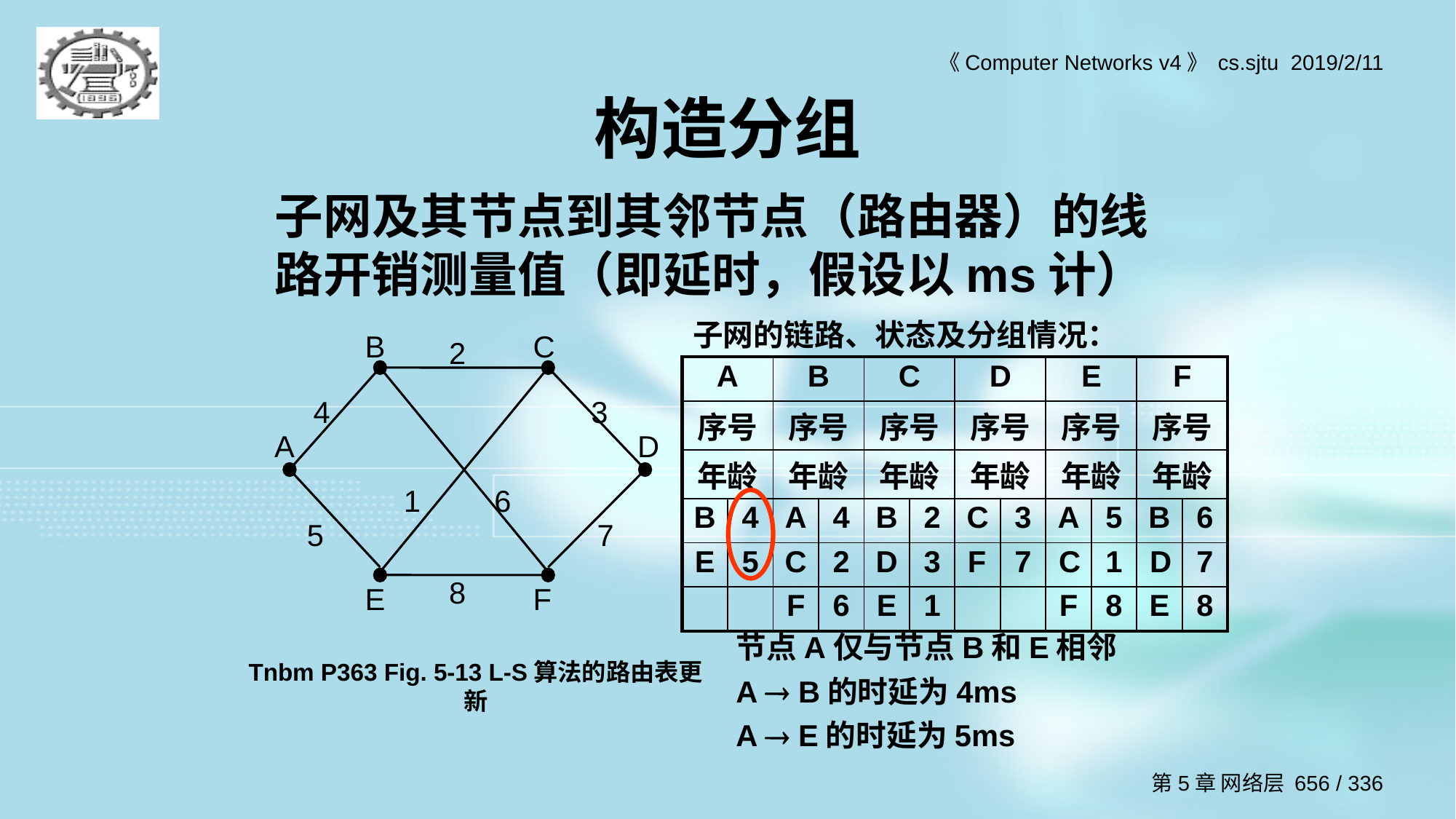

# 构造分组
子网及其节点到其邻节点（路由器）的线路开销测量值（即延时，假设以ms计）
子网的链路、状态及分组情况：
B
C
2

4
3
A
D

1
6
5
7

8

E

F
| A |  | B |  | C |  | D |  | E |  | F |  |
| --- | --- | --- | --- | --- | --- | --- | --- | --- | --- | --- | --- |
| 序号 |  | 序号 |  | 序号 |  | 序号 |  | 序号 |  | 序号 |  |
| 年龄 |  | 年龄 |  | 年龄 |  | 年龄 |  | 年龄 |  | 年龄 |  |
| B | 4 | A | 4 | B | 2 | C | 3 | A | 5 | B | 6 |
| E | 5 | C | 2 | D | 3 | F | 7 | C | 1 | D | 7 |
|  |  | F | 6 | E | 1 |  |  | F | 8 | E | 8 |

节点A仅与节点B和E相邻
A → B的时延为4ms
A → E的时延为5ms
Tnbm P363 Fig. 5-13 L-S算法的路由表更新